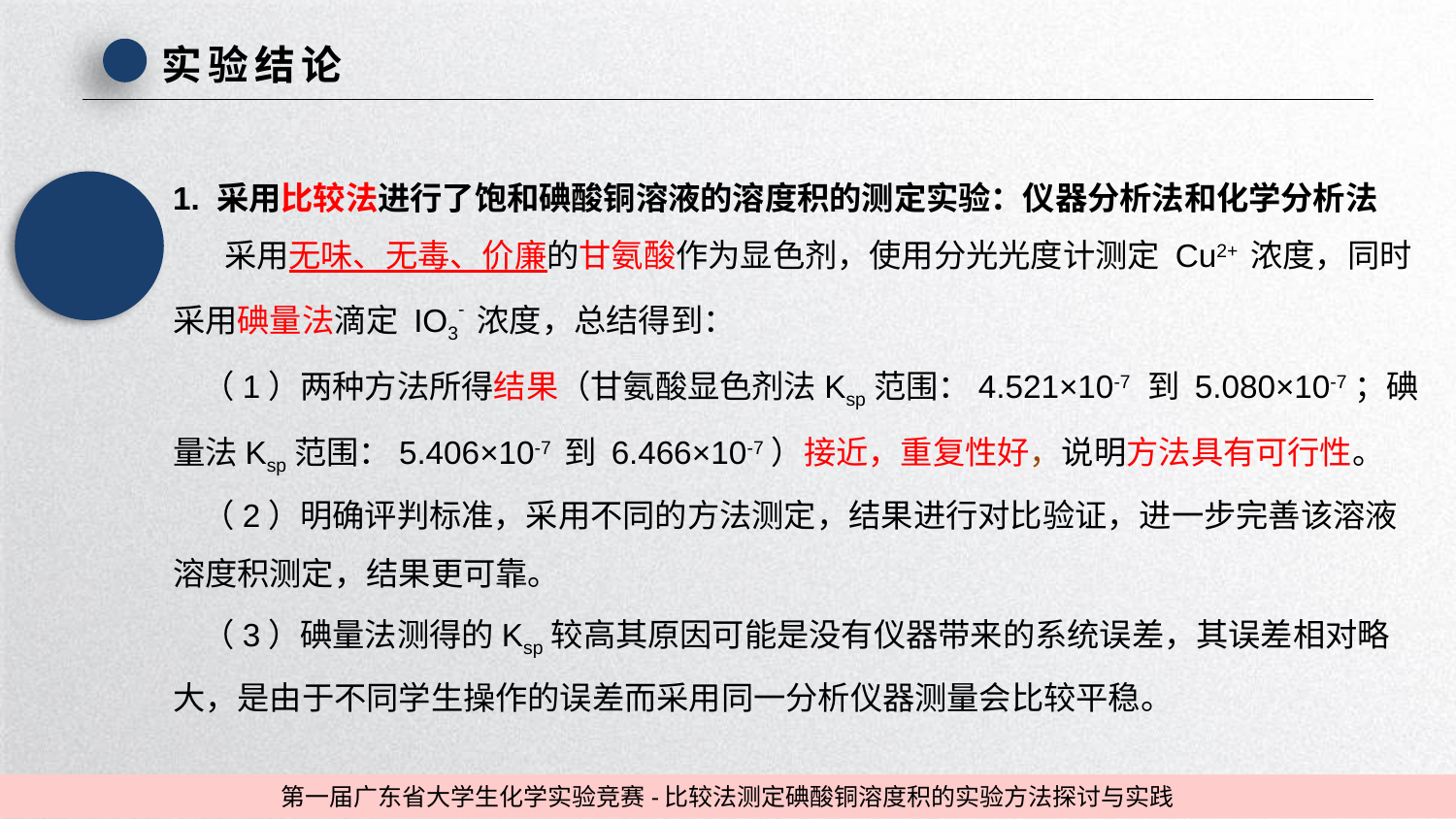

实验结论

1. 采用比较法进行了饱和碘酸铜溶液的溶度积的测定实验：仪器分析法和化学分析法
      采用无味、无毒、价廉的甘氨酸作为显色剂，使用分光光度计测定 Cu2+ 浓度，同时采用碘量法滴定 IO3- 浓度，总结得到：
   （1）两种方法所得结果（甘氨酸显色剂法Ksp范围：4.521×10-7 到 5.080×10-7；碘量法Ksp范围：5.406×10-7 到 6.466×10-7）接近，重复性好，说明方法具有可行性。
   （2）明确评判标准，采用不同的方法测定，结果进行对比验证，进一步完善该溶液溶度积测定，结果更可靠。
   （3）碘量法测得的Ksp较高其原因可能是没有仪器带来的系统误差，其误差相对略大，是由于不同学生操作的误差而采用同一分析仪器测量会比较平稳。